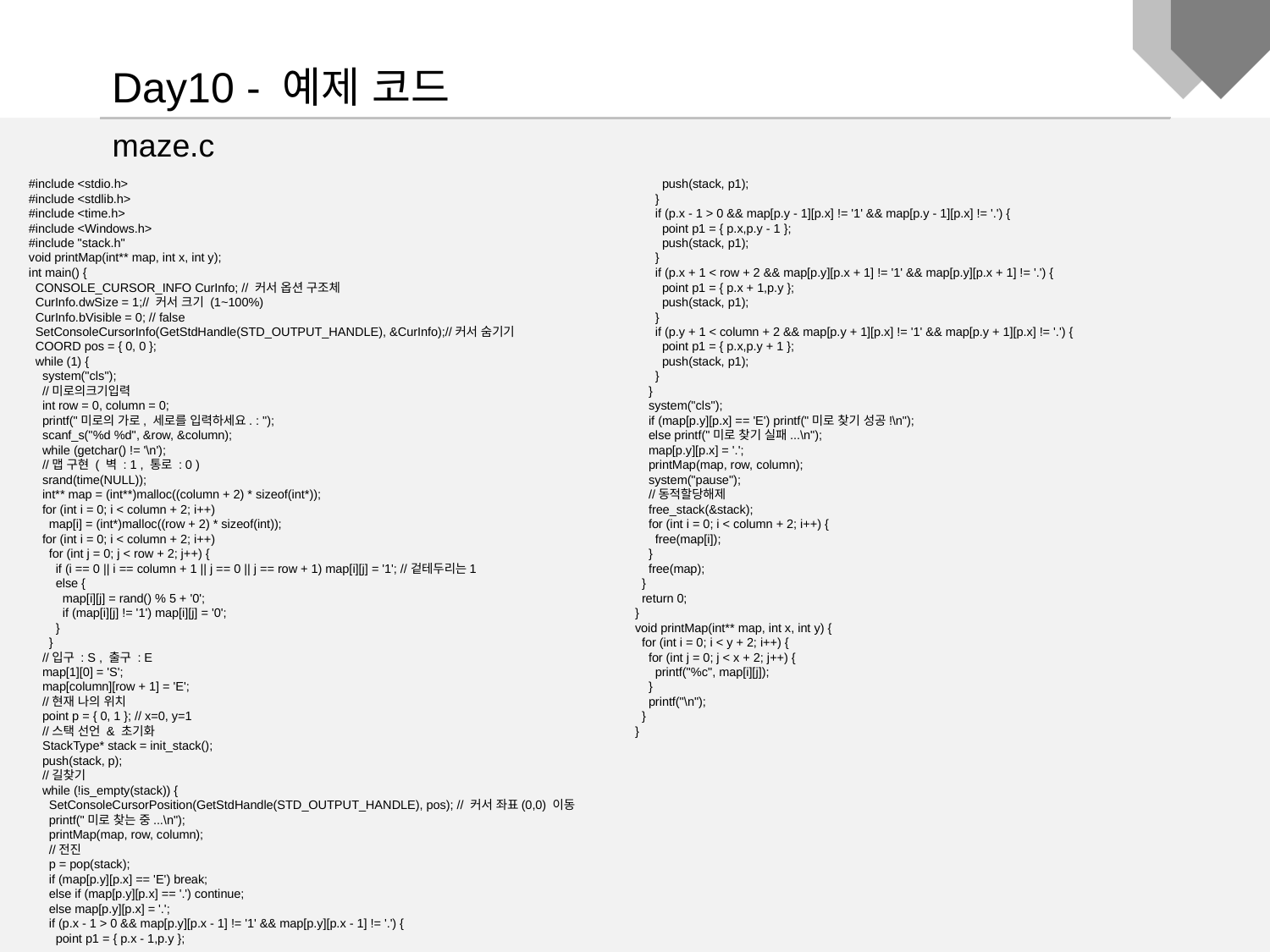

Day10 - 예제 코드
maze.c
#include <stdio.h>
#include <stdlib.h>
#include <time.h>
#include <Windows.h>
#include "stack.h"
void printMap(int** map, int x, int y);
int main() {
  CONSOLE_CURSOR_INFO CurInfo; // 커서 옵션 구조체
  CurInfo.dwSize = 1;// 커서 크기 (1~100%)
  CurInfo.bVisible = 0; // false
  SetConsoleCursorInfo(GetStdHandle(STD_OUTPUT_HANDLE), &CurInfo);//커서 숨기기
  COORD pos = { 0, 0 };
  while (1) {
    system("cls");
    //미로의크기입력
    int row = 0, column = 0;
    printf("미로의 가로, 세로를 입력하세요. : ");
    scanf_s("%d %d", &row, &column);
    while (getchar() != '\n');
    //맵 구현 ( 벽 : 1 , 통로 : 0 )
    srand(time(NULL));
    int** map = (int**)malloc((column + 2) * sizeof(int*));
    for (int i = 0; i < column + 2; i++)
      map[i] = (int*)malloc((row + 2) * sizeof(int));
    for (int i = 0; i < column + 2; i++)
      for (int j = 0; j < row + 2; j++) {
        if (i == 0 || i == column + 1 || j == 0 || j == row + 1) map[i][j] = '1'; //겉테두리는1
        else {
          map[i][j] = rand() % 5 + '0';
          if (map[i][j] != '1') map[i][j] = '0';
        }
      }
    //입구 : S , 출구 : E
    map[1][0] = 'S';
    map[column][row + 1] = 'E';
    //현재 나의 위치
    point p = { 0, 1 }; // x=0, y=1
    //스택 선언 & 초기화
    StackType* stack = init_stack();
    push(stack, p);
    //길찾기
    while (!is_empty(stack)) {
      SetConsoleCursorPosition(GetStdHandle(STD_OUTPUT_HANDLE), pos); // 커서 좌표(0,0) 이동
      printf("미로 찾는 중...\n");
      printMap(map, row, column);
      //전진
      p = pop(stack);
      if (map[p.y][p.x] == 'E') break;
      else if (map[p.y][p.x] == '.') continue;
      else map[p.y][p.x] = '.';
      if (p.x - 1 > 0 && map[p.y][p.x - 1] != '1' && map[p.y][p.x - 1] != '.') {
        point p1 = { p.x - 1,p.y };
        push(stack, p1);
      }
      if (p.x - 1 > 0 && map[p.y - 1][p.x] != '1' && map[p.y - 1][p.x] != '.') {
        point p1 = { p.x,p.y - 1 };
        push(stack, p1);
      }
      if (p.x + 1 < row + 2 && map[p.y][p.x + 1] != '1' && map[p.y][p.x + 1] != '.') {
        point p1 = { p.x + 1,p.y };
        push(stack, p1);
      }
      if (p.y + 1 < column + 2 && map[p.y + 1][p.x] != '1' && map[p.y + 1][p.x] != '.') {
        point p1 = { p.x,p.y + 1 };
        push(stack, p1);
      }
    }
    system("cls");
    if (map[p.y][p.x] == 'E') printf("미로 찾기 성공!\n");
    else printf("미로 찾기 실패...\n");
    map[p.y][p.x] = '.';
    printMap(map, row, column);
    system("pause");
    //동적할당해제
    free_stack(&stack);
    for (int i = 0; i < column + 2; i++) {
      free(map[i]);
    }
    free(map);
  }
  return 0;
}
void printMap(int** map, int x, int y) {
  for (int i = 0; i < y + 2; i++) {
    for (int j = 0; j < x + 2; j++) {
      printf("%c", map[i][j]);
    }
    printf("\n");
  }
}